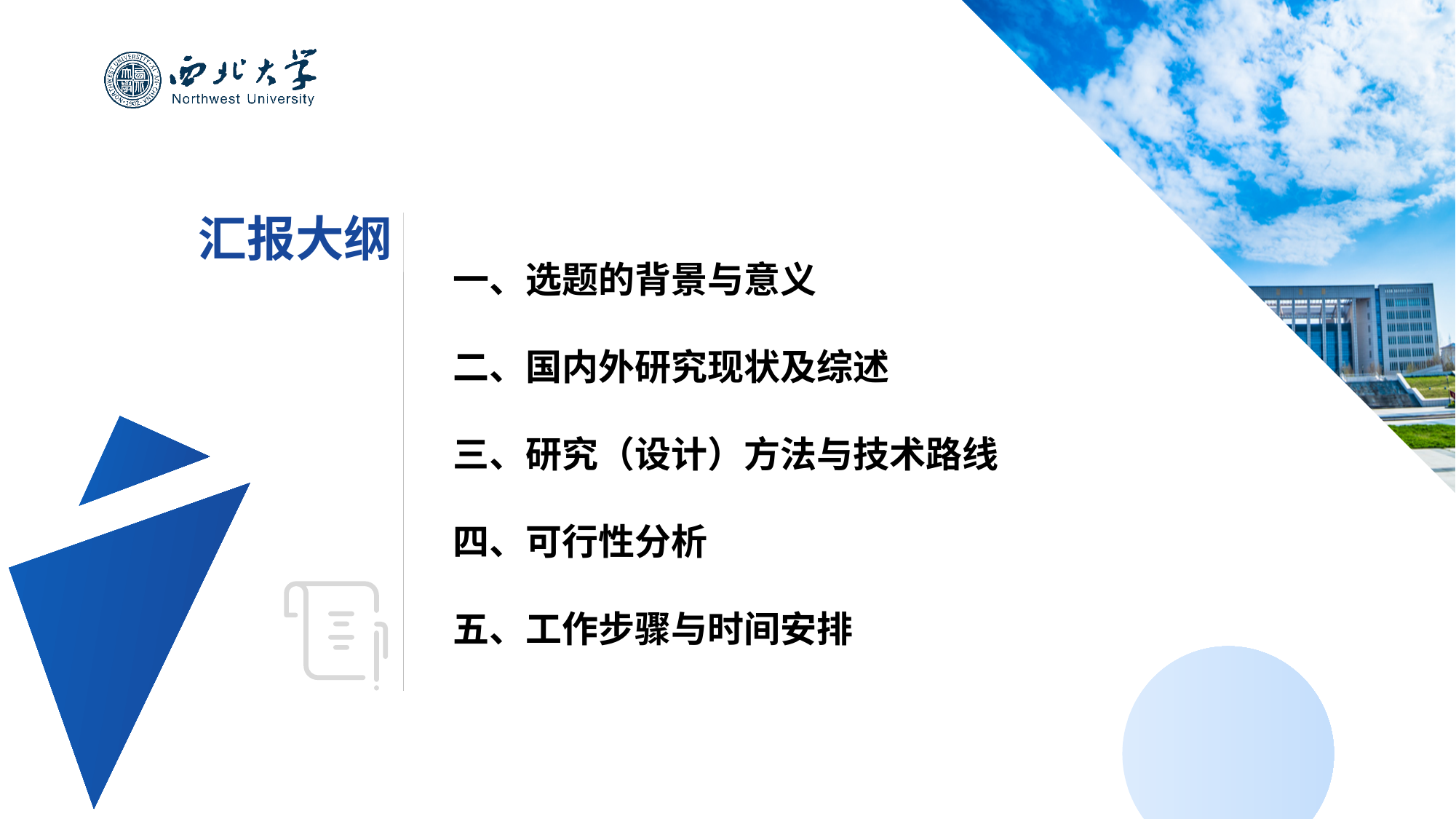

汇报大纲
一、选题的背景与意义
二、国内外研究现状及综述
三、研究（设计）方法与技术路线
四、可行性分析
五、工作步骤与时间安排